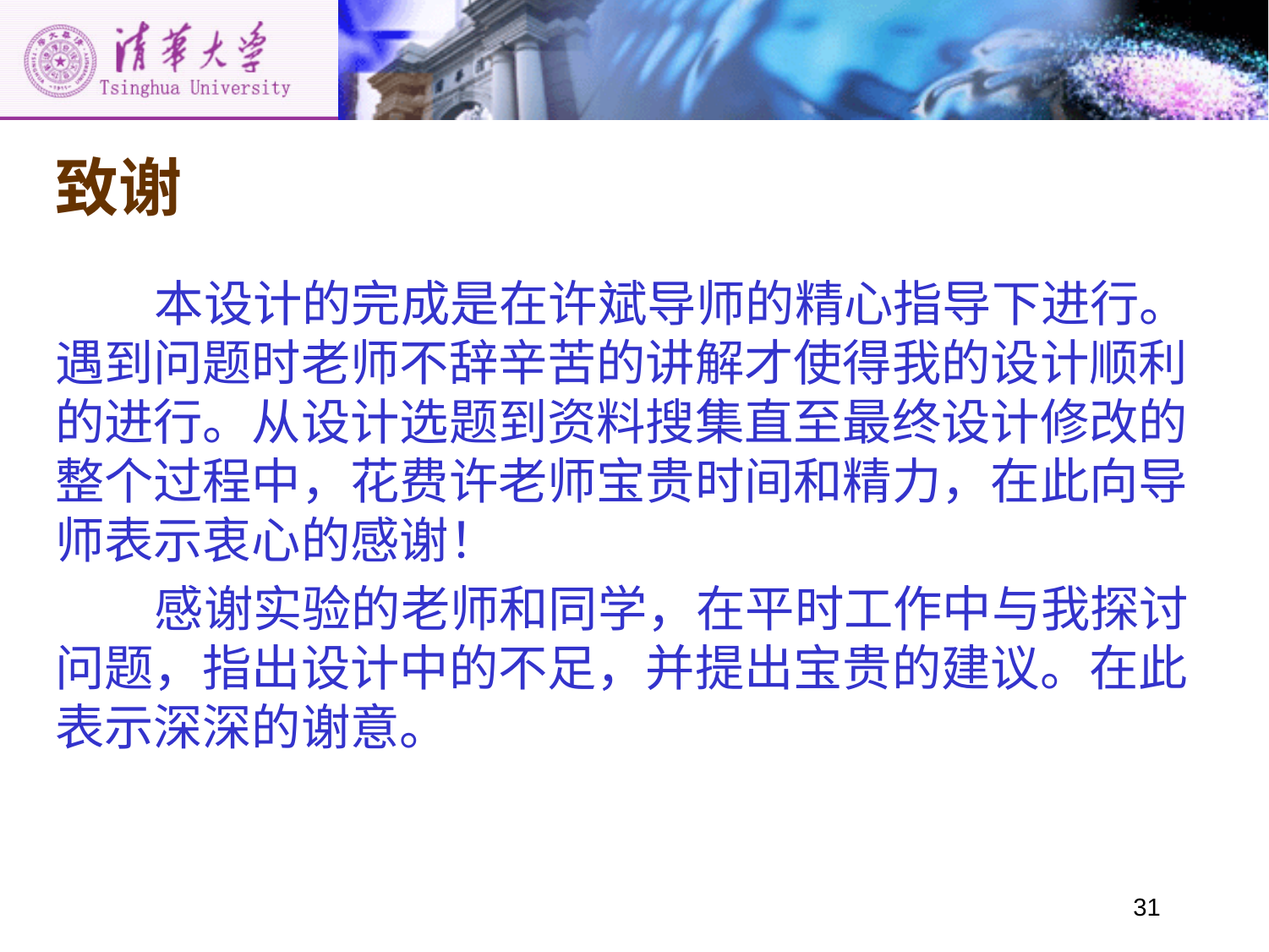

# 致谢
        本设计的完成是在许斌导师的精心指导下进行。遇到问题时老师不辞辛苦的讲解才使得我的设计顺利的进行。从设计选题到资料搜集直至最终设计修改的整个过程中，花费许老师宝贵时间和精力，在此向导师表示衷心的感谢！
        感谢实验的老师和同学，在平时工作中与我探讨问题，指出设计中的不足，并提出宝贵的建议。在此表示深深的谢意。
31